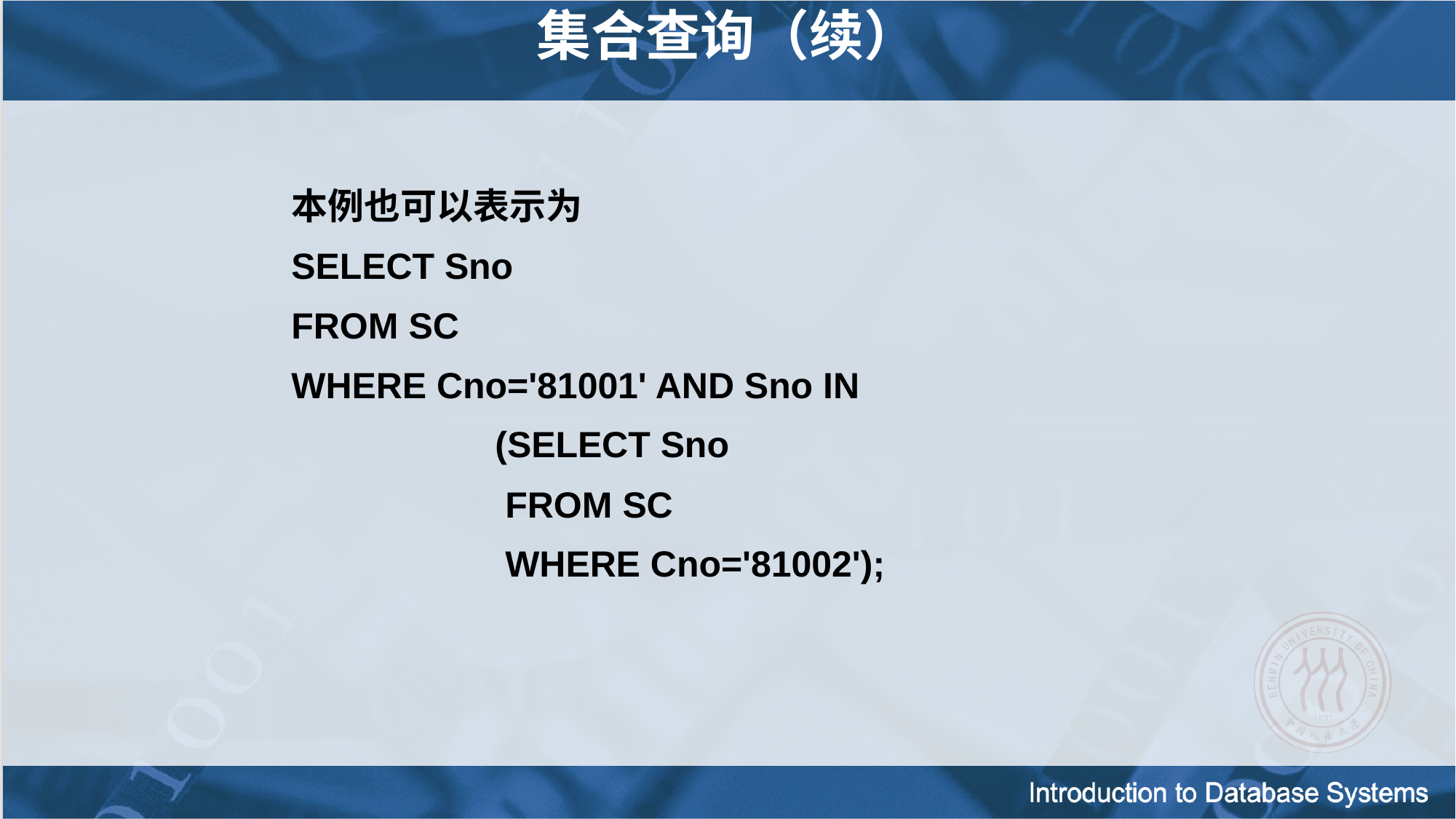

集合查询（续）
本例也可以表示为
SELECT Sno
FROM SC
WHERE Cno='81001' AND Sno IN
                    (SELECT Sno
                     FROM SC
                     WHERE Cno='81002');